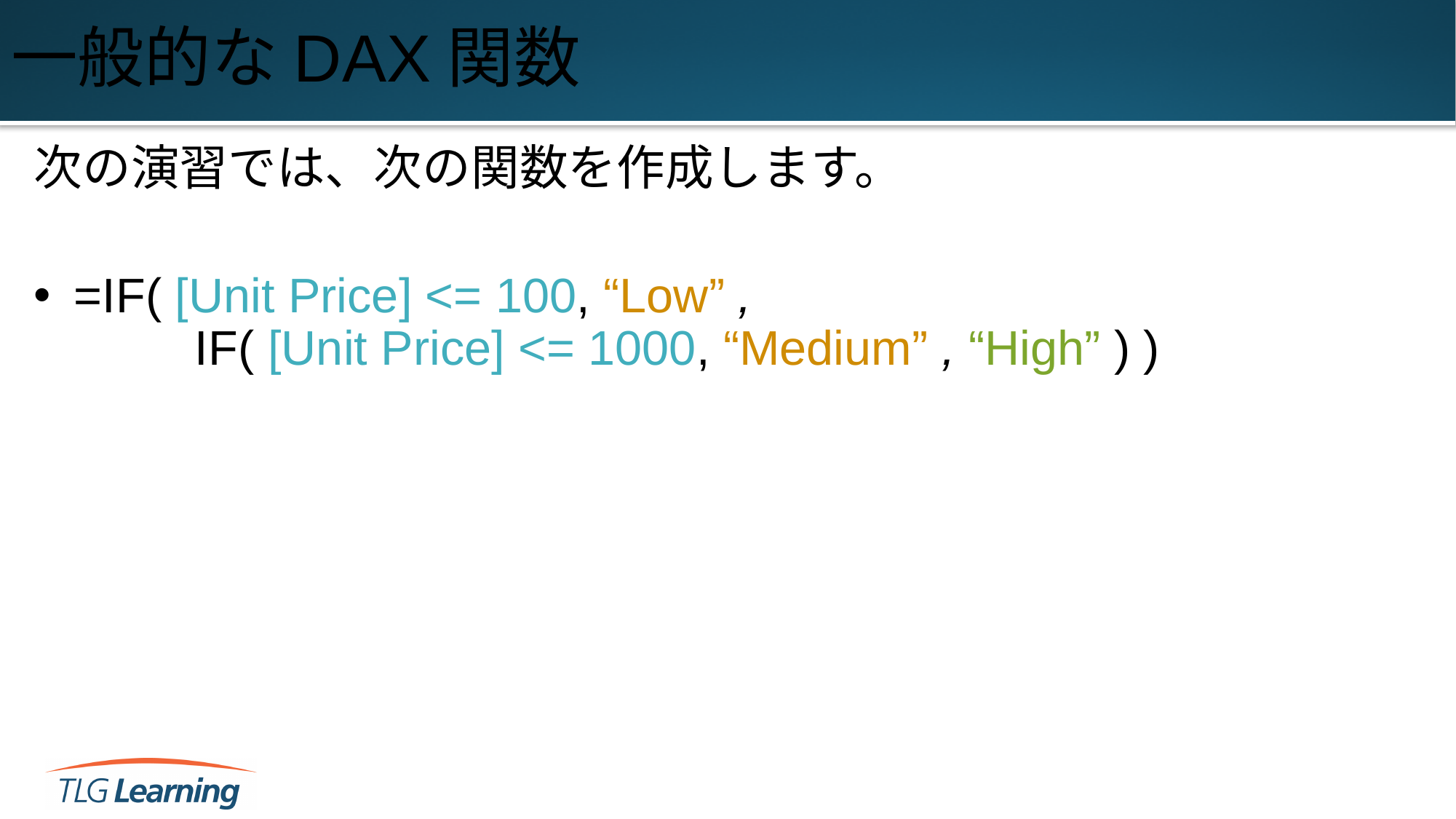

# 一般的なDAX関数
次の演習では、次の関数を作成します。

=IF( [Unit Price] <= 100, “Low” ,
         IF( [Unit Price] <= 1000, “Medium” , “High” ) )